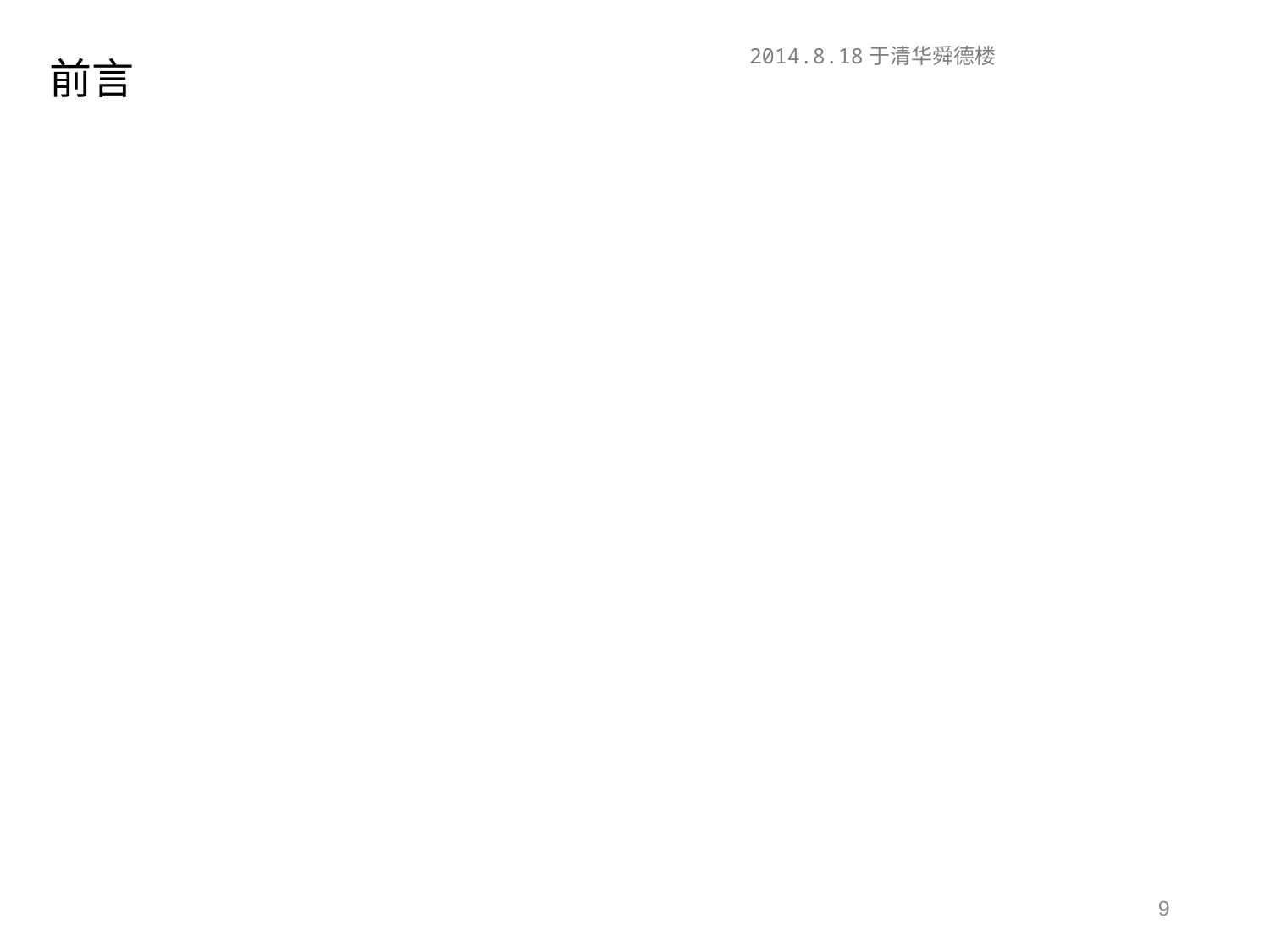

前言
在印象中，正规学习的感受是什么？ —— “日复一日的作业，枯燥，陈旧的东西…自己想努力，但是那些课程上，除了考试，学了也不知道有啥用…”

在互联网高度渗透生活的每一个角落的今天，我们有了大规模线上课程的内容、学习游戏化的教学方法、翻转课堂、创客马拉松、基于项目的学习等等，在近乎理想的条件下，可能实现的学习的极限是怎样？

基于此，现在，我们开发了极限学习过程XLP —— eXtreme Learning Process.

XLP是基于知识社会化，社会信息化，信息数据化的社会宏观背景下，通过合约化的群体协作，不断优化群体认知能力的学习活动。
在这一本操作手册里，你会看到 —— 基于互联网时代的群体学习机制的指导性思想，如何调度学习资源支持、包括组织跨领域的专家咨询团队与招募参与人员的工作程序、支持群体学习活动的开源或免费的数据、图表、协作进度管理等各领域的专业软件，等等内容，这些内容，基本上描述了一个互联网时代的微型社会。

未来的学习呼之欲出 —— 优秀的参与人员， 优质的学习资源 ，开源协议下的群体协作，这是我们想到的、现在由你和我们共同去做的学习。

我们希望，正规的群体学习能进入一个能高效率产出学习成效的正轨。
当然，你可能会发现更好的工作方式。我们欢迎你也参加我们的阵容，开发这本不断演进的群体学习操作手册。

　　　　　　　　　　　　　　　　　　　　　　　　　　　　　　XLP操作手册编写团队

                                                          2014.8.18于清华舜德楼

9